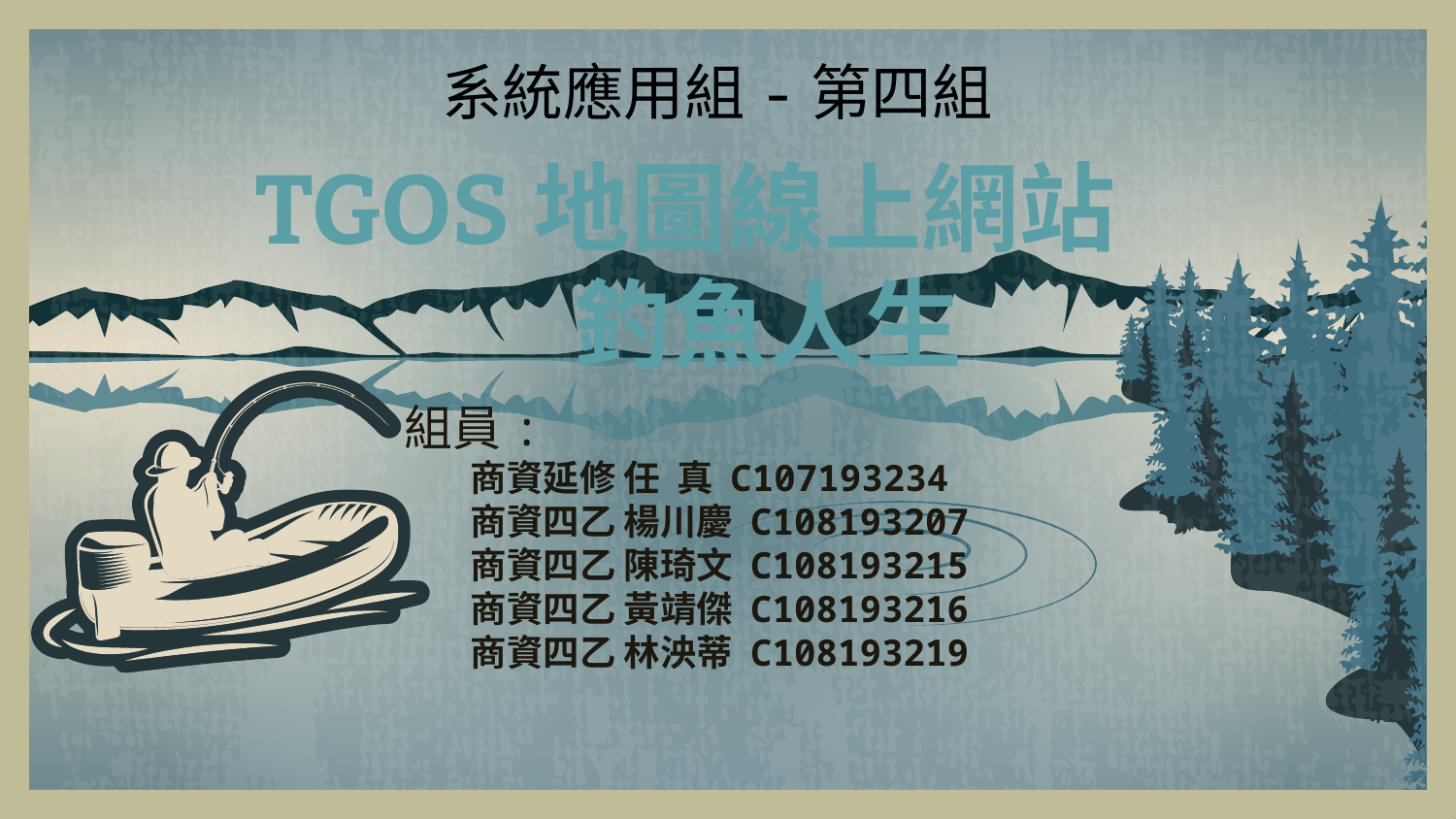

系統應用組-第四組
TGOS地圖線上網站
           釣魚人生

組員:
       商資延修 任  真 C107193234
       商資四乙 楊川慶 C108193207
       商資四乙 陳琦文 C108193215
       商資四乙 黃靖傑 C108193216
       商資四乙 林泱蒂 C108193219